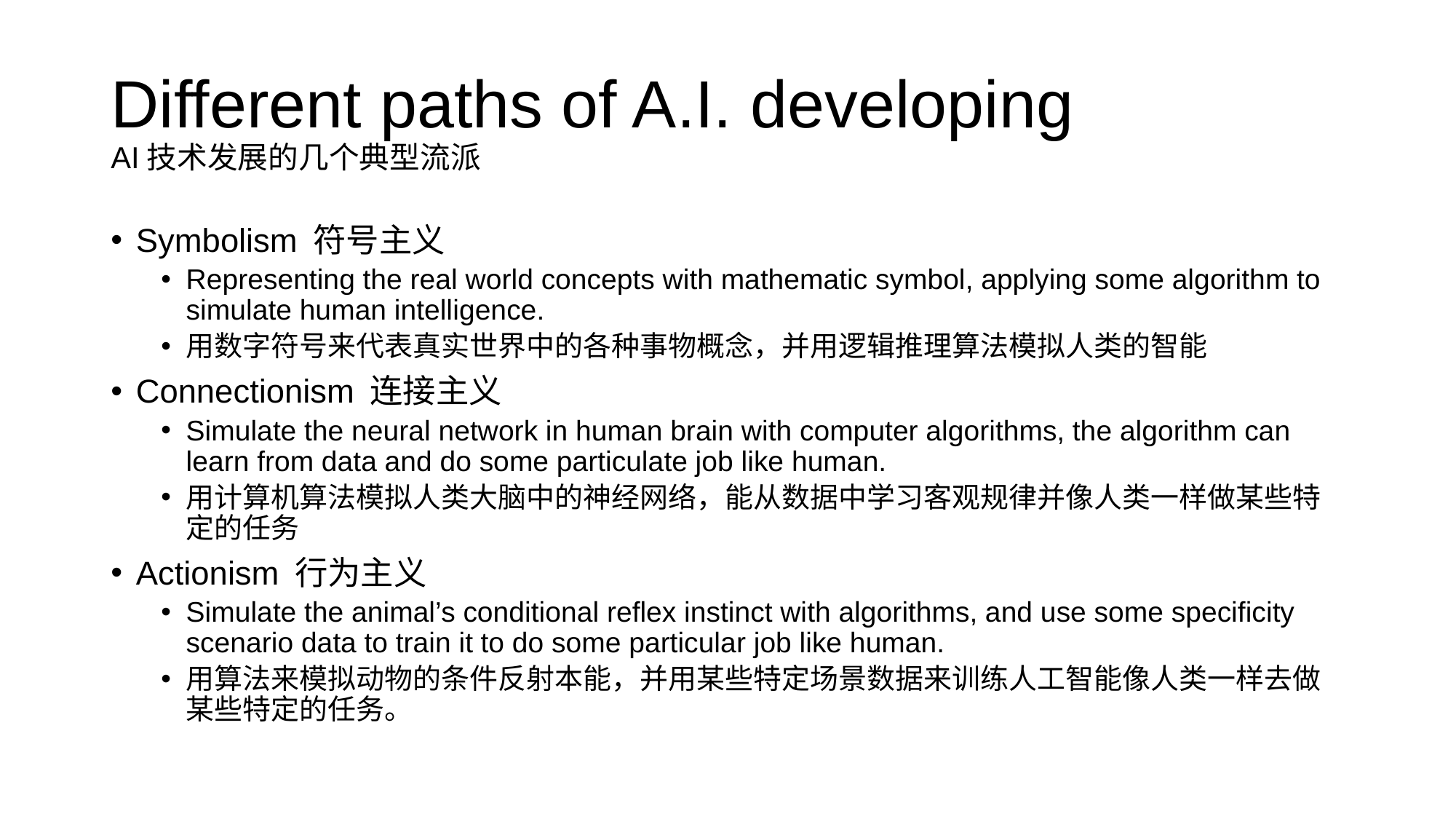

# Different paths of A.I. developing AI技术发展的几个典型流派
Symbolism 符号主义
Representing the real world concepts with mathematic symbol, applying some algorithm to simulate human intelligence.
用数字符号来代表真实世界中的各种事物概念，并用逻辑推理算法模拟人类的智能
Connectionism 连接主义
Simulate the neural network in human brain with computer algorithms, the algorithm can learn from data and do some particulate job like human.
用计算机算法模拟人类大脑中的神经网络，能从数据中学习客观规律并像人类一样做某些特定的任务
Actionism 行为主义
Simulate the animal’s conditional reflex instinct with algorithms, and use some specificity scenario data to train it to do some particular job like human.
用算法来模拟动物的条件反射本能，并用某些特定场景数据来训练人工智能像人类一样去做某些特定的任务。